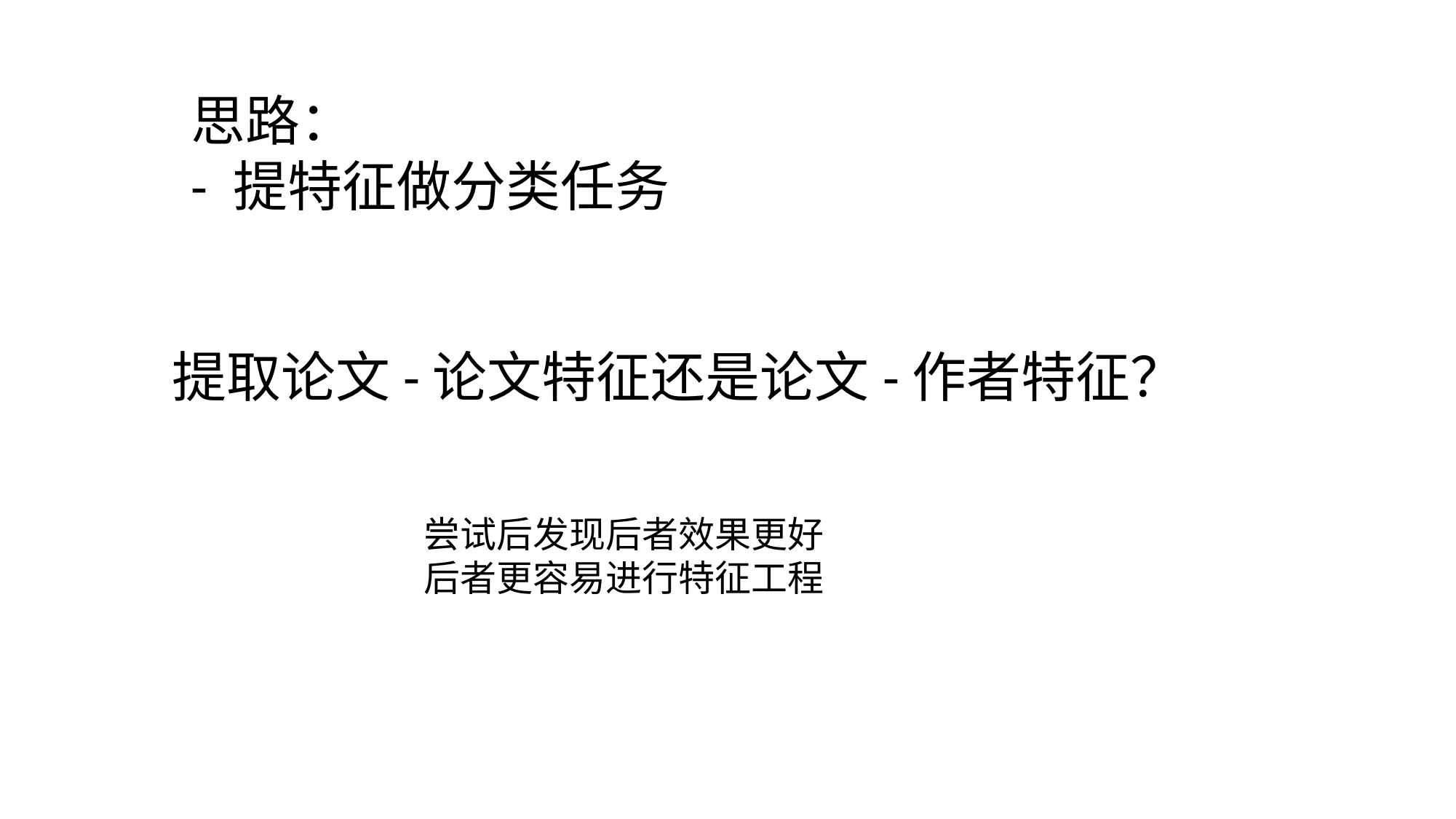

思路：
- 提特征做分类任务
提取论文-论文特征还是论文-作者特征？
尝试后发现后者效果更好
后者更容易进行特征工程